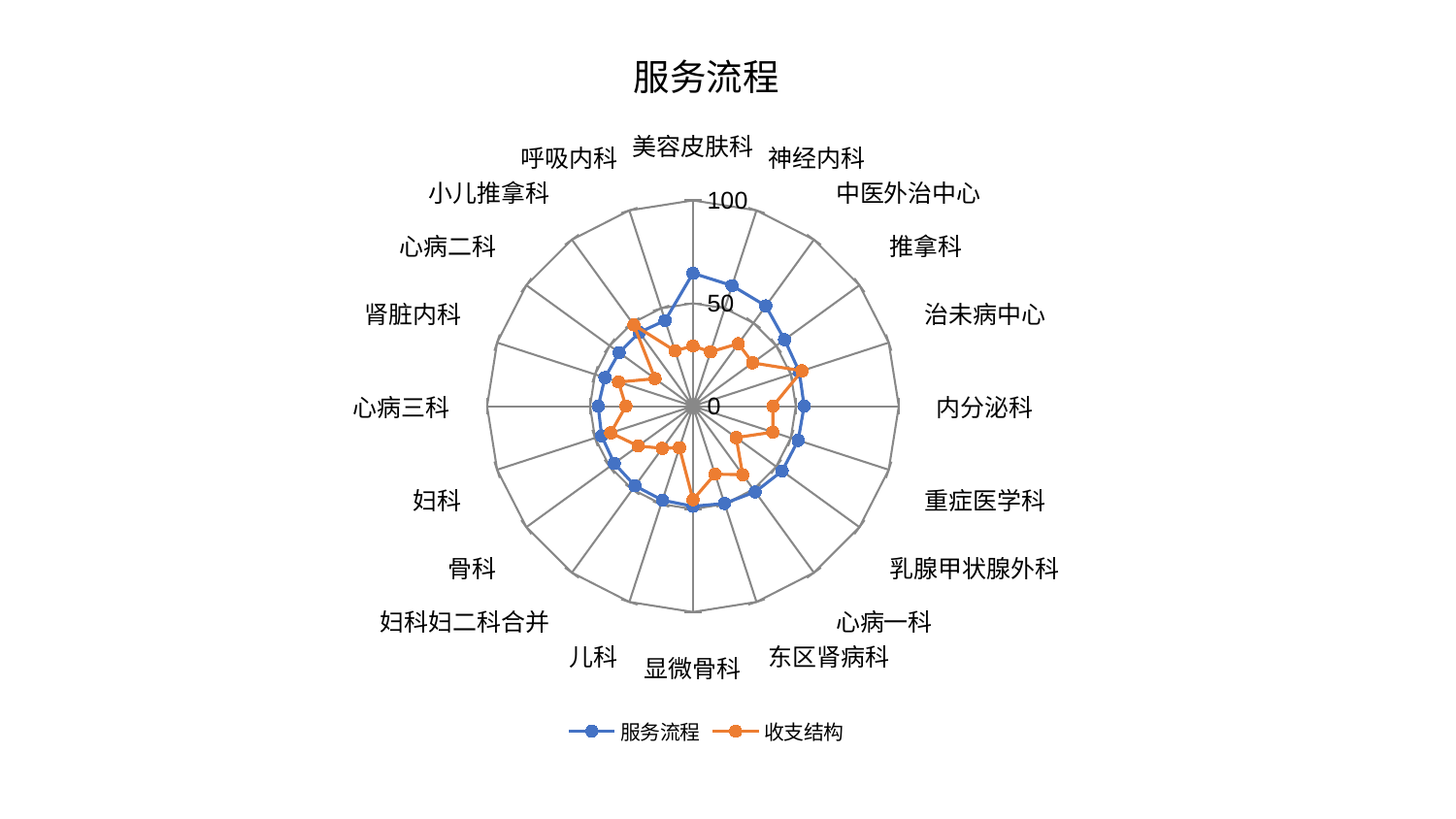

### Chart: 服务流程

| Category | 服务流程 | 收支结构 |
|---|---|---|
| 美容皮肤科 | 64.59836319206264 | 29.30920417829203 |
| 神经内科 | 61.601583834343536 | 27.76251860086646 |
| 中医外治中心 | 60.23853634610441 | 37.551684913726234 |
| 推拿科 | 55.0088680415247 | 35.853529571999104 |
| 治未病中心 | 54.33983009142423 | 55.73310390971146 |
| 内分泌科 | 54.02042868615561 | 38.85801553731037 |
| 重症医学科 | 53.76180387122292 | 40.82914945260718 |
| 乳腺甲状腺外科 | 53.56861829658644 | 25.989934058534434 |
| 心病一科 | 51.49481292063044 | 41.14159235488372 |
| 东区肾病科 | 49.68097514270262 | 34.76693614409586 |
| 显微骨科 | 48.63757694305505 | 45.46045812340046 |
| 儿科 | 48.02818694726711 | 21.226021338559118 |
| 妇科妇二科合并 | 47.85024827990578 | 25.310661418989586 |
| 骨科 | 47.2674985476095 | 32.922916348877635 |
| 妇科 | 46.63421874681527 | 41.98200452953767 |
| 心病三科 | 46.002361243184936 | 32.57404358841185 |
| 肾脏内科 | 44.94092827356248 | 38.00420085269291 |
| 心病二科 | 44.31335146942654 | 22.77953337085738 |
| 小儿推拿科 | 44.30557002293907 | 48.835672074092464 |
| 呼吸内科 | 43.77530984942102 | 28.277522666587235 |
56